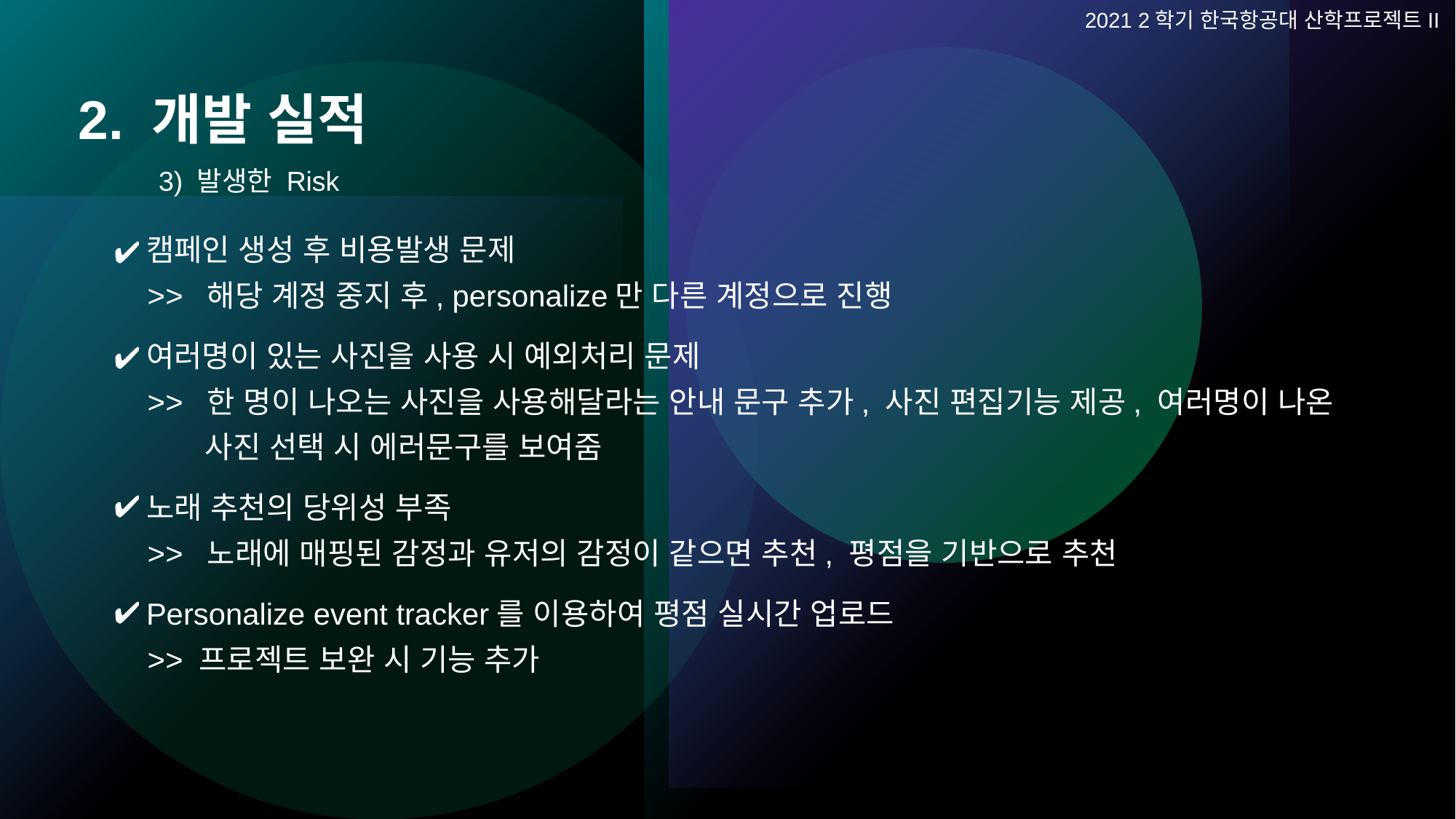

2021 2학기 한국항공대 산학프로젝트II
# 2. 개발 실적
3) 발생한 Risk
캠페인 생성 후 비용발생 문제
    >>  해당 계정 중지 후, personalize만 다른 계정으로 진행
여러명이 있는 사진을 사용 시 예외처리 문제
    >>  한 명이 나오는 사진을 사용해달라는 안내 문구 추가, 사진 편집기능 제공, 여러명이 나온
          사진 선택 시 에러문구를 보여줌
노래 추천의 당위성 부족
    >>  노래에 매핑된 감정과 유저의 감정이 같으면 추천, 평점을 기반으로 추천
Personalize event tracker를 이용하여 평점 실시간 업로드
    >> 프로젝트 보완 시 기능 추가